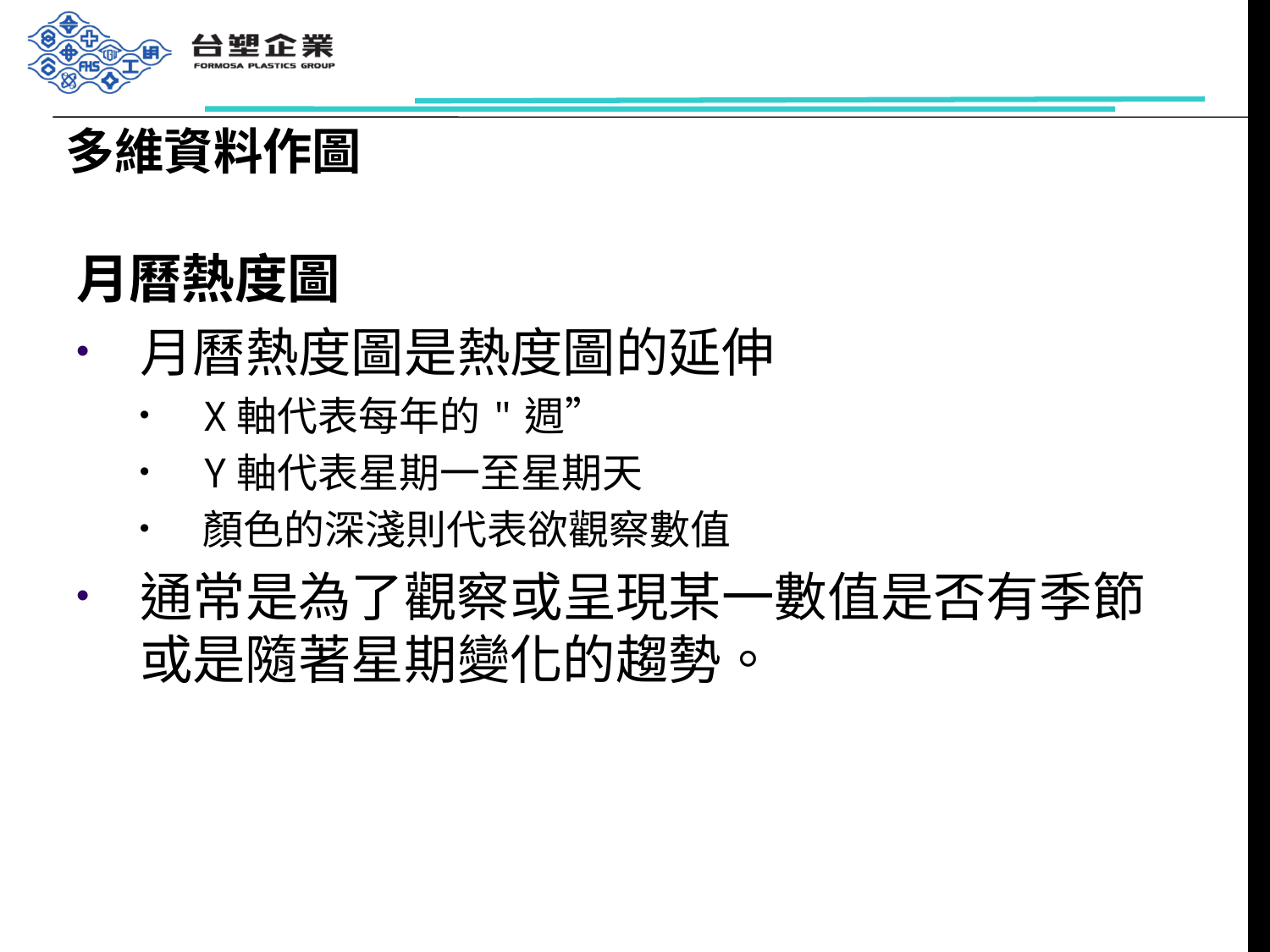

# 多維資料作圖
月曆熱度圖
月曆熱度圖是熱度圖的延伸
X軸代表每年的"週”
Y軸代表星期一至星期天
顏色的深淺則代表欲觀察數值
通常是為了觀察或呈現某一數值是否有季節或是隨著星期變化的趨勢。